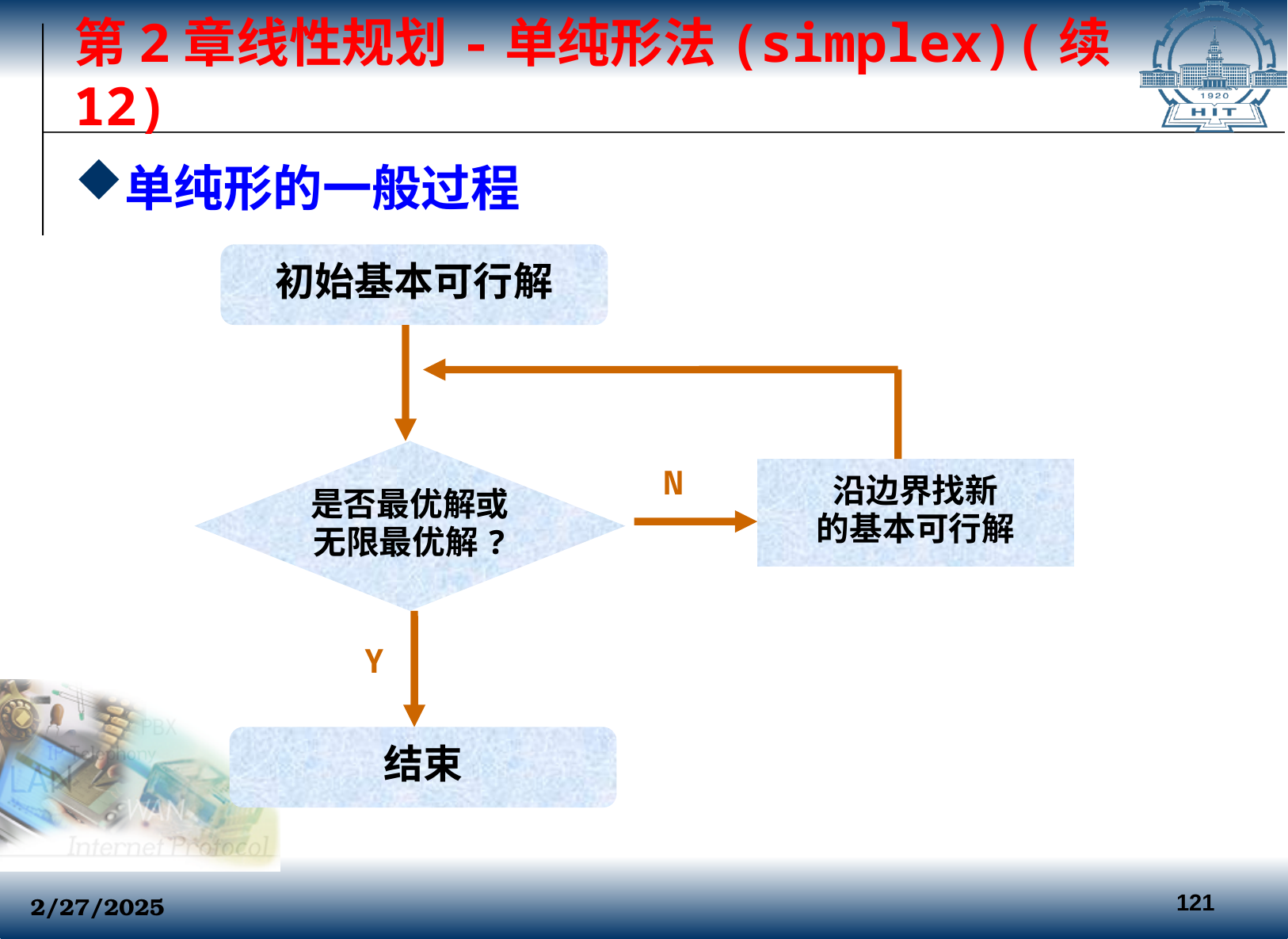

# 第2章线性规划-单纯形法(simplex)(续12)
单纯形的一般过程
初始基本可行解

是否最优解或
无限最优解?
N
沿边界找新
的基本可行解

Y
结束